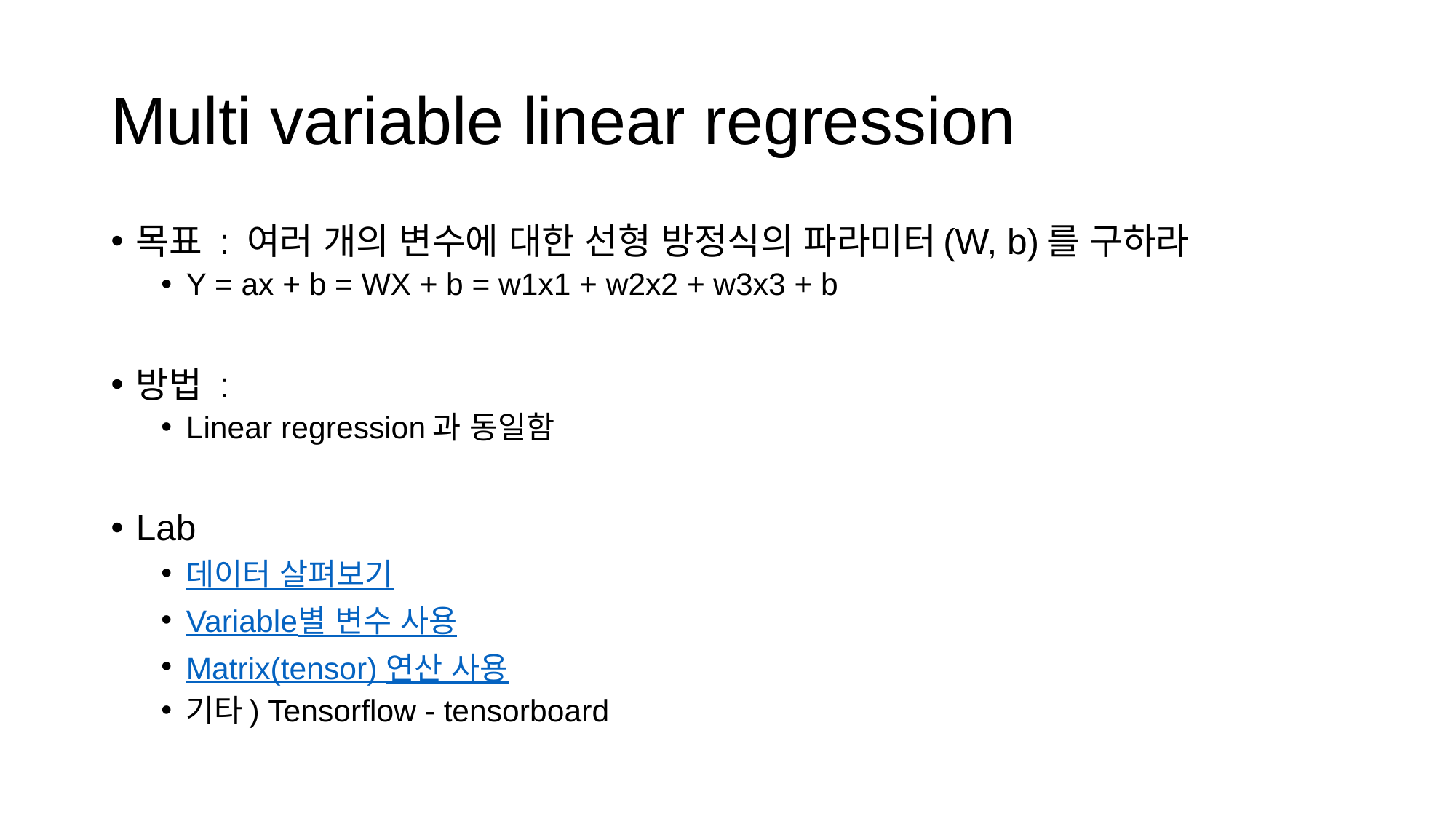

# Multi variable linear regression
목표 : 여러 개의 변수에 대한 선형 방정식의 파라미터(W, b)를 구하라
Y = ax + b = WX + b = w1x1 + w2x2 + w3x3 + b

방법 :
Linear regression과 동일함

Lab
데이터 살펴보기
Variable별 변수 사용
Matrix(tensor) 연산 사용
기타) Tensorflow - tensorboard